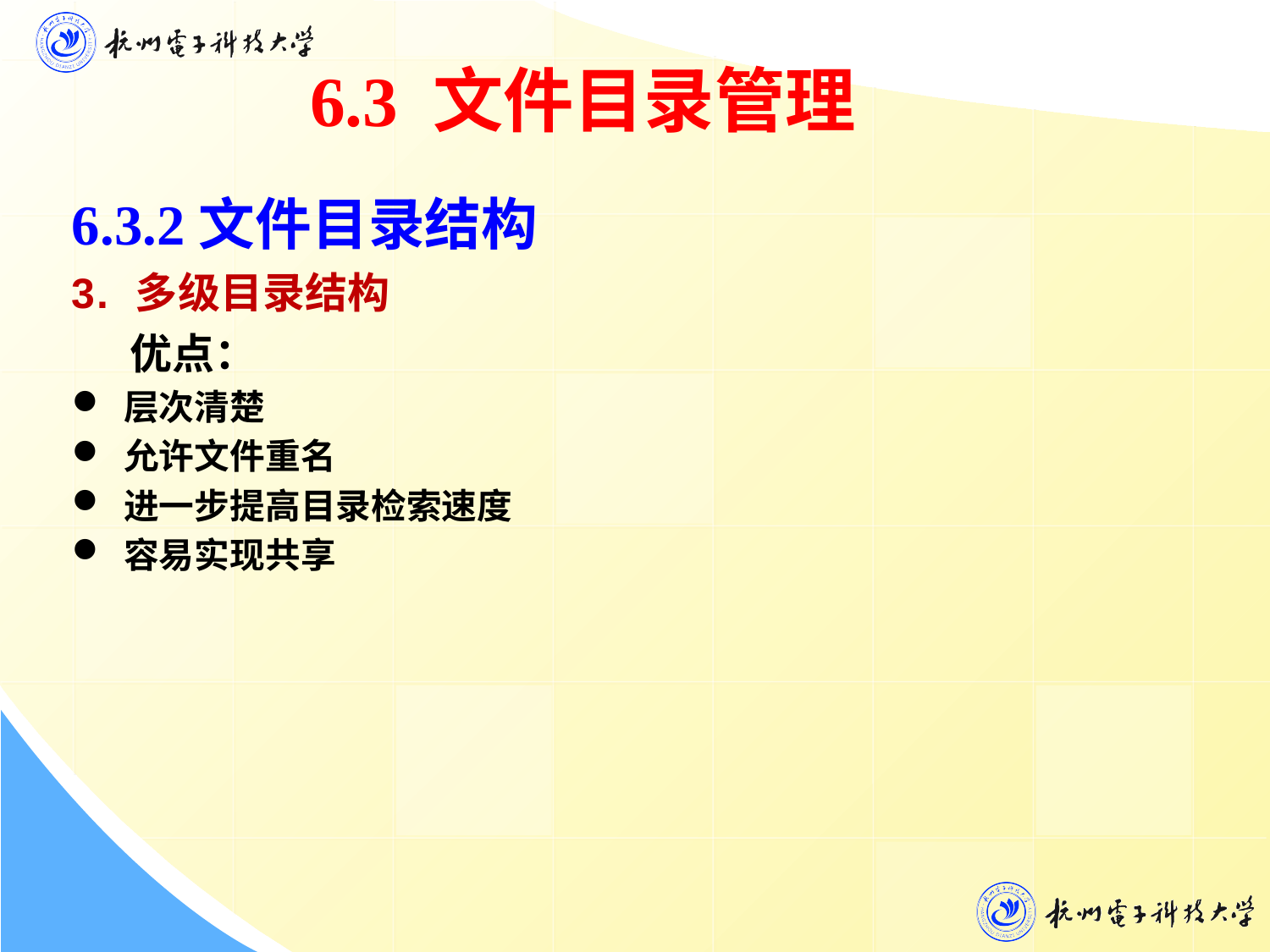

6.3 文件目录管理
6.3.2文件目录结构
多级目录结构
     优点：
 层次清楚
 允许文件重名
 进一步提高目录检索速度
 容易实现共享